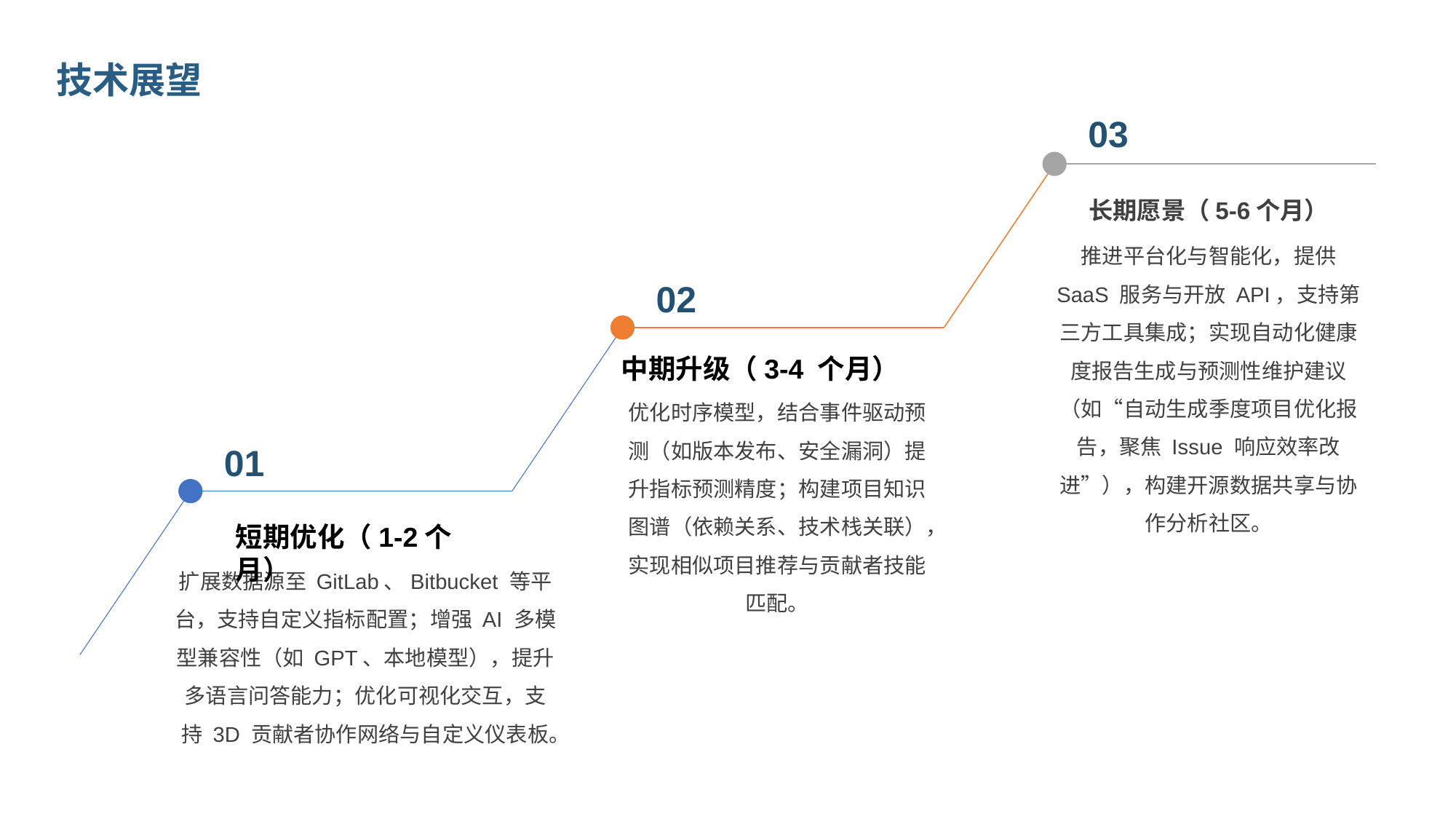

技术展望
03

长期愿景（5-6个月）
推进平台化与智能化，提供 SaaS 服务与开放 API，支持第三方工具集成；实现自动化健康度报告生成与预测性维护建议（如“自动生成季度项目优化报告，聚焦 Issue 响应效率改进”），构建开源数据共享与协作分析社区。
02

中期升级（3-4 个月）
优化时序模型，结合事件驱动预测（如版本发布、安全漏洞）提升指标预测精度；构建项目知识图谱（依赖关系、技术栈关联），实现相似项目推荐与贡献者技能匹配。
01

短期优化（1-2个月）
扩展数据源至 GitLab、Bitbucket 等平台，支持自定义指标配置；增强 AI 多模型兼容性（如 GPT、本地模型），提升多语言问答能力；优化可视化交互，支持 3D 贡献者协作网络与自定义仪表板。